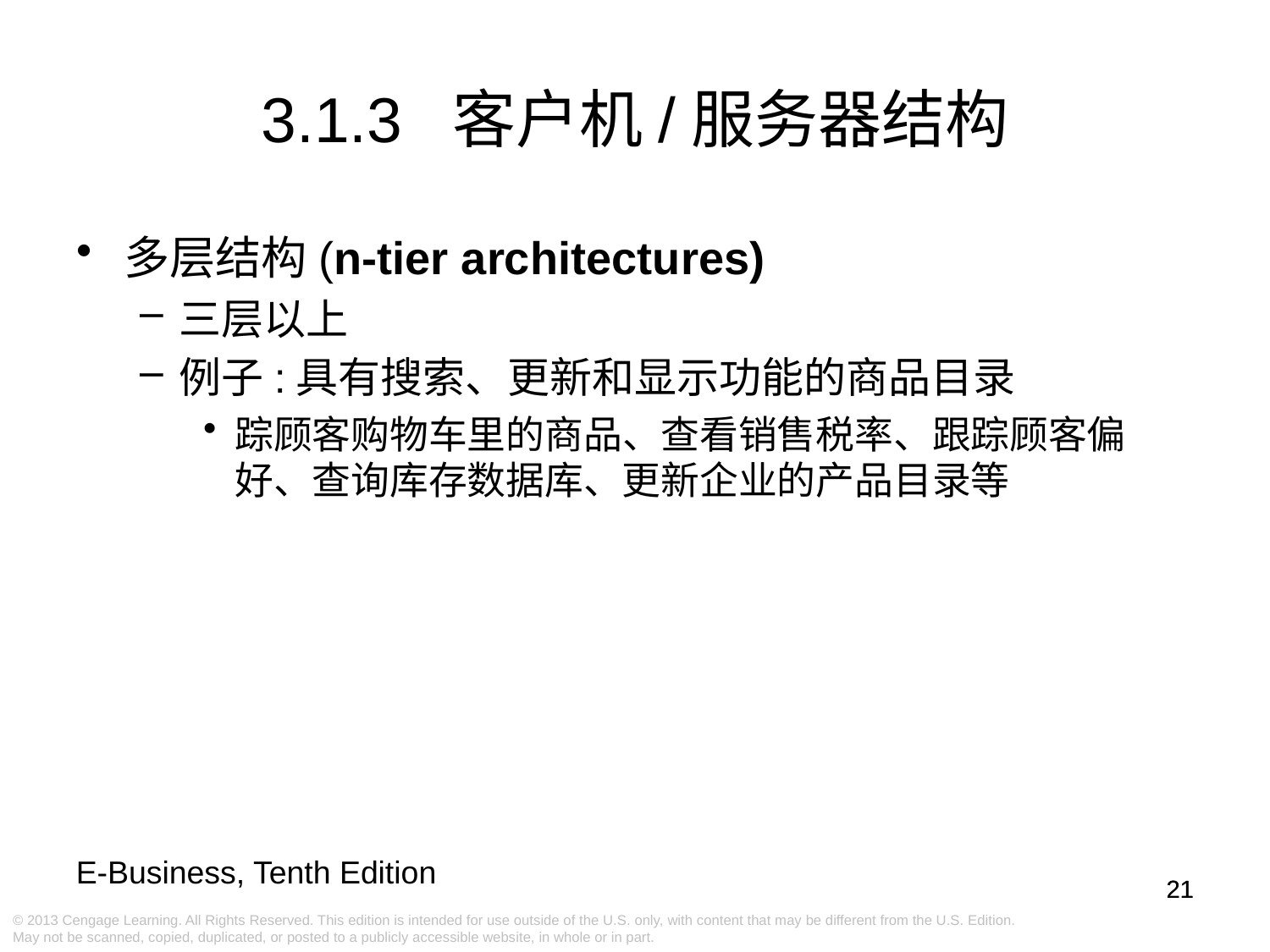

# 3.1.3  客户机/服务器结构
多层结构(n-tier architectures)
三层以上
例子:具有搜索、更新和显示功能的商品目录
踪顾客购物车里的商品、查看销售税率、跟踪顾客偏好、查询库存数据库、更新企业的产品目录等
21
21